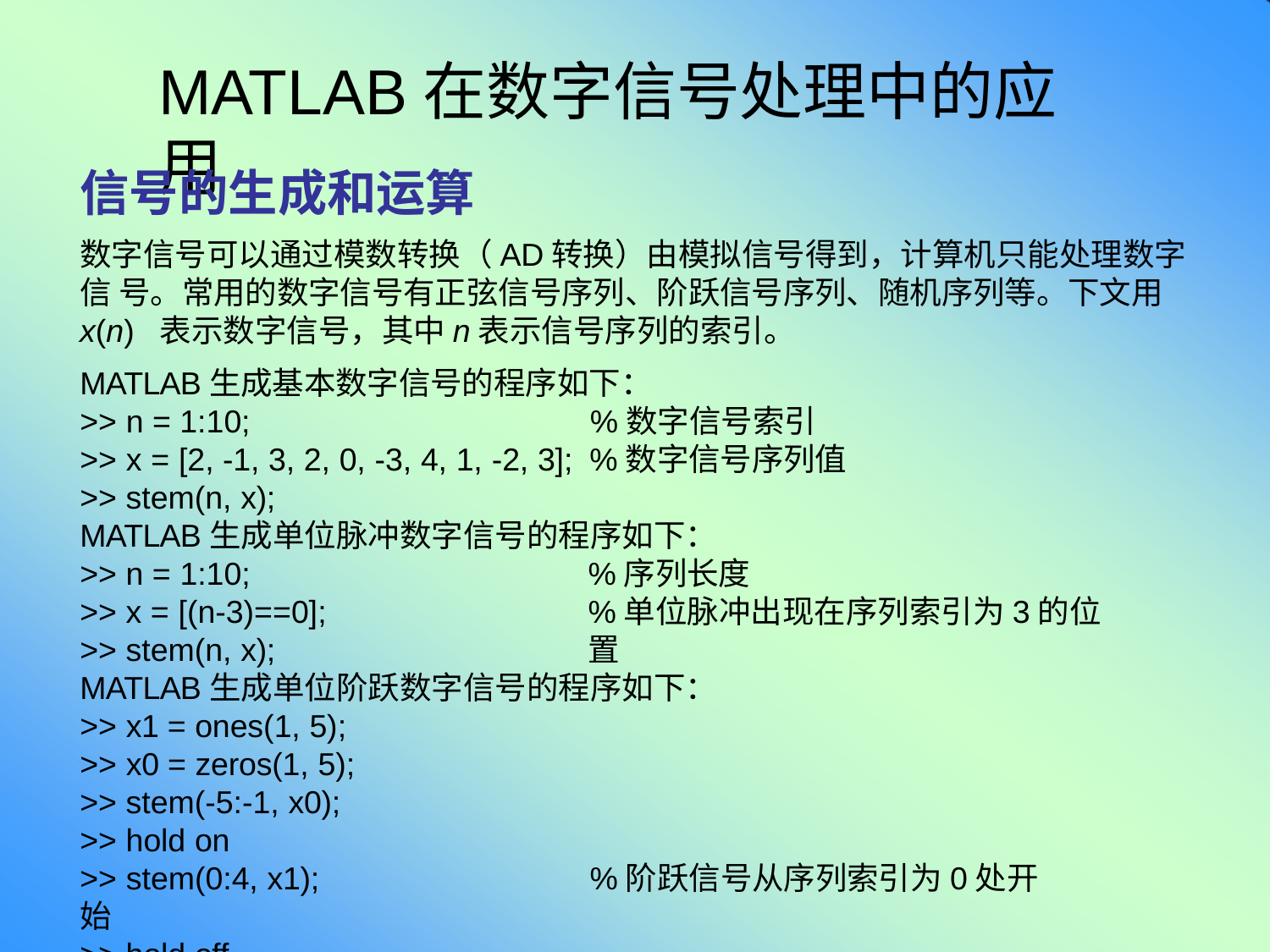

# MATLAB在数字信号处理中的应用
信号的生成和运算
数字信号可以通过模数转换（AD转换）由模拟信号得到，计算机只能处理数字信 号。常用的数字信号有正弦信号序列、阶跃信号序列、随机序列等。下文用x(n)  表示数字信号，其中n表示信号序列的索引。
MATLAB生成基本数字信号的程序如下：
>> n = 1:10;	%数字信号索引
>> x = [2, -1, 3, 2, 0, -3, 4, 1, -2, 3]; %数字信号序列值
>> stem(n, x);
MATLAB生成单位脉冲数字信号的程序如下：
>> n = 1:10;
>> x = [(n-3)==0];
>> stem(n, x);
%序列长度
%单位脉冲出现在序列索引为3的位置
MATLAB生成单位阶跃数字信号的程序如下：
>> x1 = ones(1, 5);
>> x0 = zeros(1, 5);
>> stem(-5:-1, x0);
>> hold on
>> stem(0:4, x1);	%阶跃信号从序列索引为0处开始
>> hold off